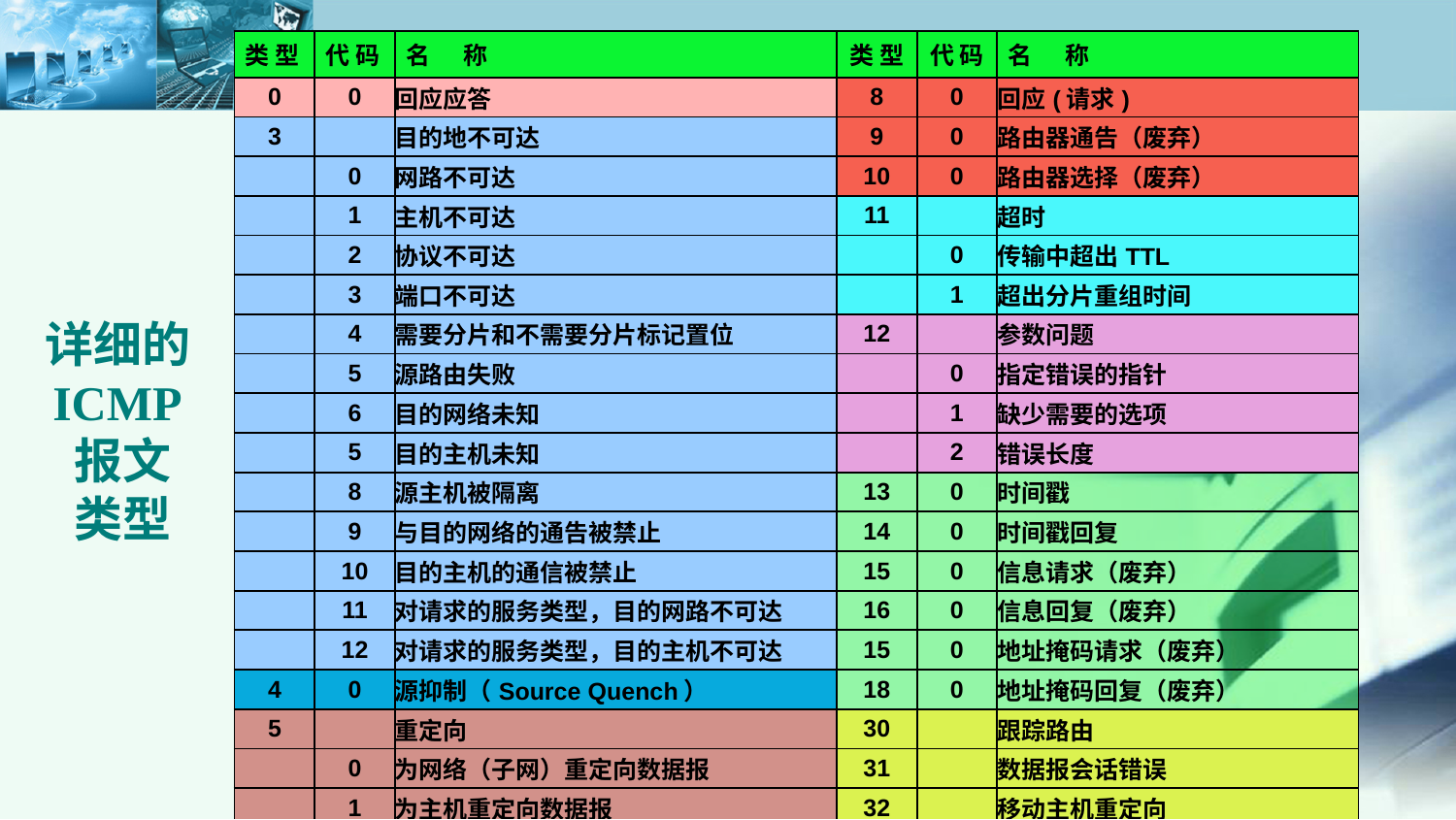

| 类 型 | 代 码 | 名 称 | 类 型 | 代 码 | 名 称 |
| --- | --- | --- | --- | --- | --- |
| 0 | 0 | 回应应答 | 8 | 0 | 回应(请求) |
| 3 |  | 目的地不可达 | 9 | 0 | 路由器通告（废弃） |
|  | 0 | 网路不可达 | 10 | 0 | 路由器选择（废弃） |
|  | 1 | 主机不可达 | 11 |  | 超时 |
|  | 2 | 协议不可达 |  | 0 | 传输中超出TTL |
|  | 3 | 端口不可达 |  | 1 | 超出分片重组时间 |
|  | 4 | 需要分片和不需要分片标记置位 | 12 |  | 参数问题 |
|  | 5 | 源路由失败 |  | 0 | 指定错误的指针 |
|  | 6 | 目的网络未知 |  | 1 | 缺少需要的选项 |
|  | 5 | 目的主机未知 |  | 2 | 错误长度 |
|  | 8 | 源主机被隔离 | 13 | 0 | 时间戳 |
|  | 9 | 与目的网络的通告被禁止 | 14 | 0 | 时间戳回复 |
|  | 10 | 目的主机的通信被禁止 | 15 | 0 | 信息请求（废弃） |
|  | 11 | 对请求的服务类型，目的网路不可达 | 16 | 0 | 信息回复（废弃） |
|  | 12 | 对请求的服务类型，目的主机不可达 | 15 | 0 | 地址掩码请求（废弃） |
| 4 | 0 | 源抑制（Source Quench） | 18 | 0 | 地址掩码回复（废弃） |
| 5 |  | 重定向 | 30 |  | 跟踪路由 |
|  | 0 | 为网络（子网）重定向数据报 | 31 |  | 数据报会话错误 |
|  | 1 | 为主机重定向数据报 | 32 |  | 移动主机重定向 |
|  | 2 | 为网络和服务类型重定向数据报 | 33 |  | IPv6你在哪里 |
|  | 3 | 为主机和服务类型重定向数据报 | 34 |  | IPv6我在这里 |
| 6 | 0 | 选择主机地址 | 35 |  | 移动注册请求 |
# 详细的ICMP报文 类型